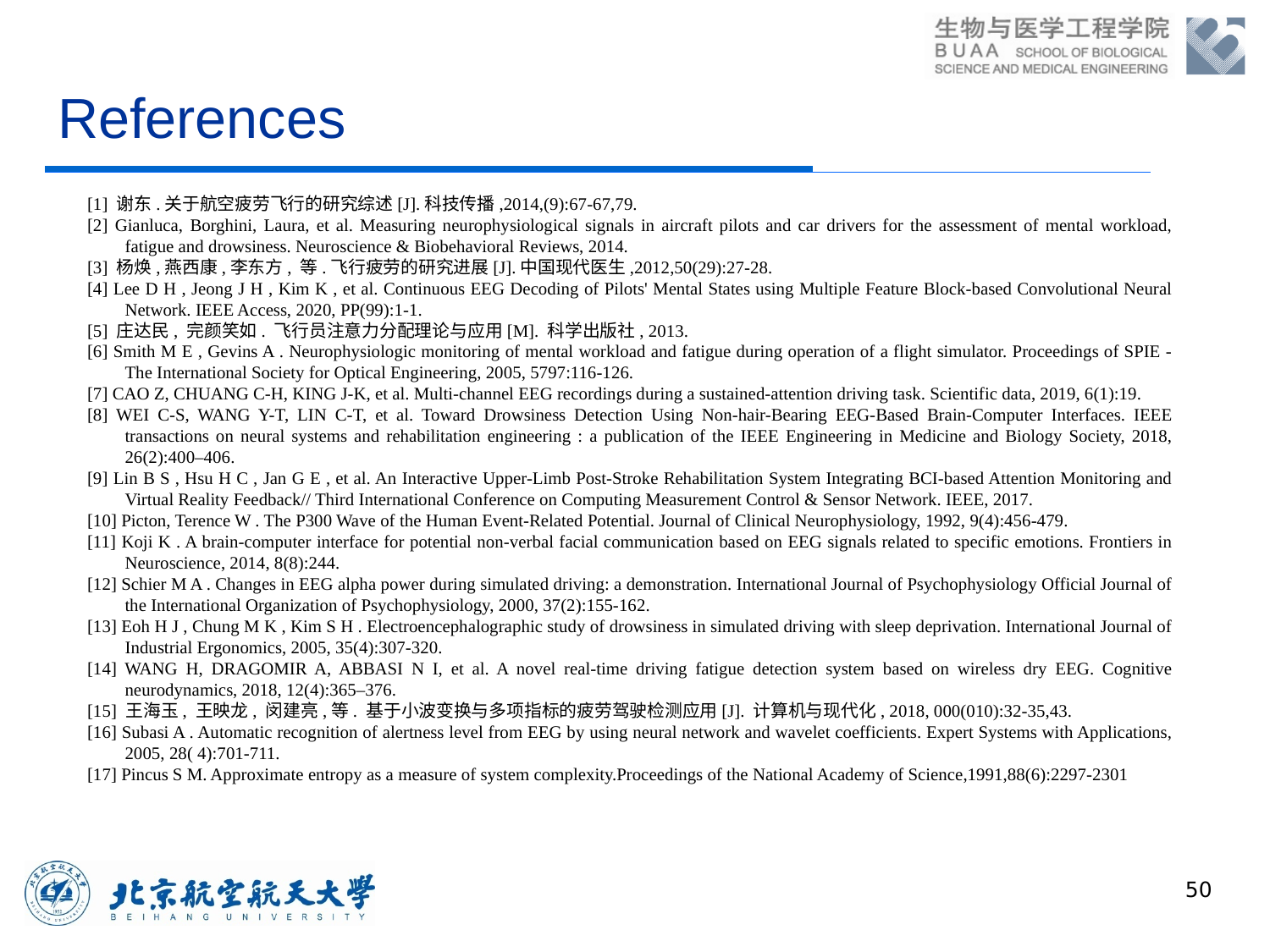

# References
[1] 谢东.关于航空疲劳飞行的研究综述[J].科技传播,2014,(9):67-67,79.
[2] Gianluca, Borghini, Laura, et al. Measuring neurophysiological signals in aircraft pilots and car drivers for the assessment of mental workload, fatigue and drowsiness. Neuroscience & Biobehavioral Reviews, 2014.
[3] 杨焕,燕西康,李东方, 等.飞行疲劳的研究进展[J].中国现代医生,2012,50(29):27-28.
[4] Lee D H , Jeong J H , Kim K , et al. Continuous EEG Decoding of Pilots' Mental States using Multiple Feature Block-based Convolutional Neural Network. IEEE Access, 2020, PP(99):1-1.
[5] 庄达民, 完颜笑如. 飞行员注意力分配理论与应用[M]. 科学出版社, 2013.
[6] Smith M E , Gevins A . Neurophysiologic monitoring of mental workload and fatigue during operation of a flight simulator. Proceedings of SPIE - The International Society for Optical Engineering, 2005, 5797:116-126.
[7] CAO Z, CHUANG C-H, KING J-K, et al. Multi-channel EEG recordings during a sustained-attention driving task. Scientific data, 2019, 6(1):19.
[8] WEI C-S, WANG Y-T, LIN C-T, et al. Toward Drowsiness Detection Using Non-hair-Bearing EEG-Based Brain-Computer Interfaces. IEEE transactions on neural systems and rehabilitation engineering : a publication of the IEEE Engineering in Medicine and Biology Society, 2018, 26(2):400–406.
[9] Lin B S , Hsu H C , Jan G E , et al. An Interactive Upper-Limb Post-Stroke Rehabilitation System Integrating BCI-based Attention Monitoring and Virtual Reality Feedback// Third International Conference on Computing Measurement Control & Sensor Network. IEEE, 2017.
[10] Picton, Terence W . The P300 Wave of the Human Event-Related Potential. Journal of Clinical Neurophysiology, 1992, 9(4):456-479.
[11] Koji K . A brain-computer interface for potential non-verbal facial communication based on EEG signals related to specific emotions. Frontiers in Neuroscience, 2014, 8(8):244.
[12] Schier M A . Changes in EEG alpha power during simulated driving: a demonstration. International Journal of Psychophysiology Official Journal of the International Organization of Psychophysiology, 2000, 37(2):155-162.
[13] Eoh H J , Chung M K , Kim S H . Electroencephalographic study of drowsiness in simulated driving with sleep deprivation. International Journal of Industrial Ergonomics, 2005, 35(4):307-320.
[14] WANG H, DRAGOMIR A, ABBASI N I, et al. A novel real-time driving fatigue detection system based on wireless dry EEG. Cognitive neurodynamics, 2018, 12(4):365–376.
[15] 王海玉, 王映龙, 闵建亮,等. 基于小波变换与多项指标的疲劳驾驶检测应用[J]. 计算机与现代化, 2018, 000(010):32-35,43.
[16] Subasi A . Automatic recognition of alertness level from EEG by using neural network and wavelet coefficients. Expert Systems with Applications, 2005, 28( 4):701-711.
[17] Pincus S M. Approximate entropy as a measure of system complexity.Proceedings of the National Academy of Science,1991,88(6):2297-2301

50